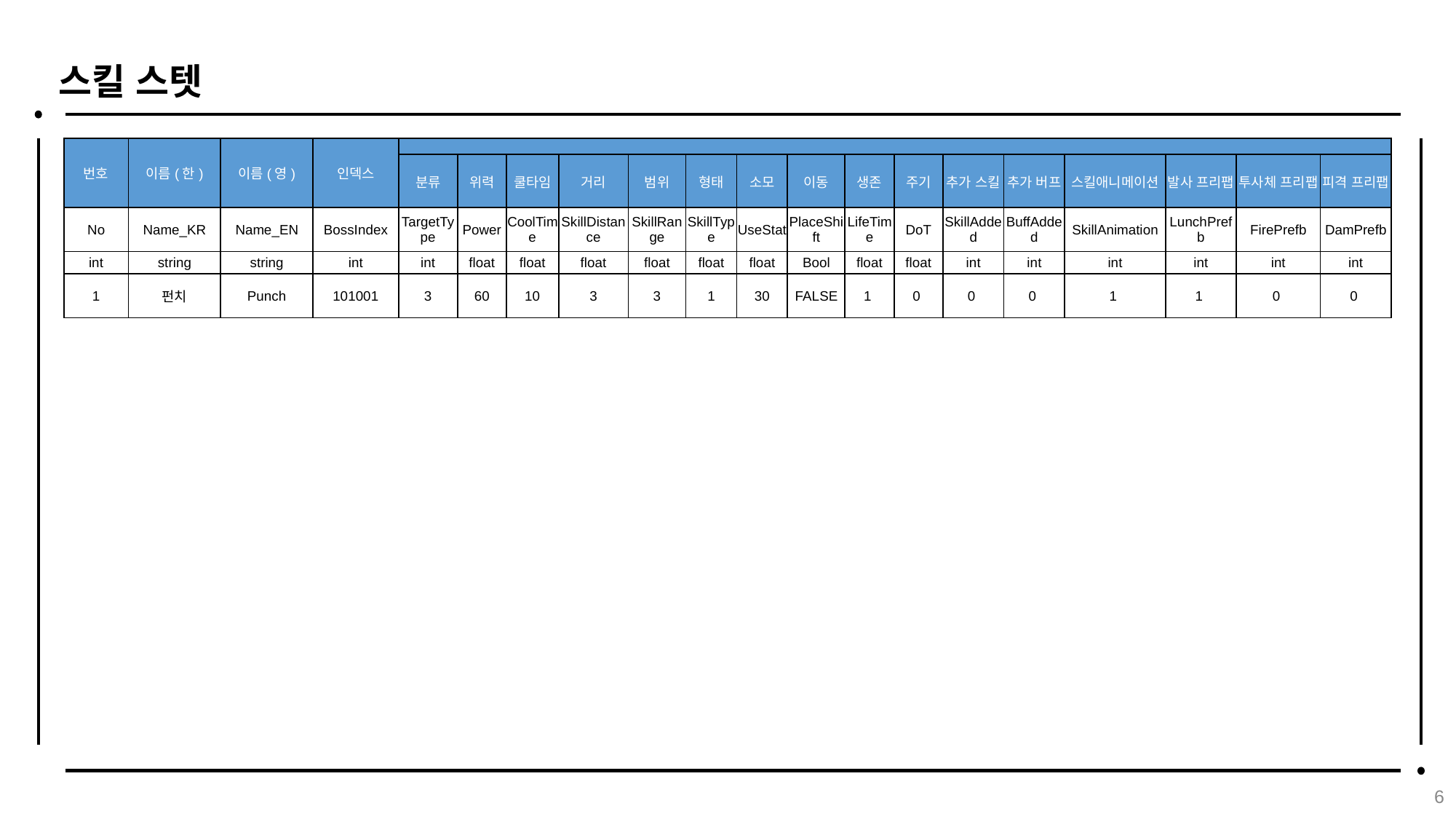

# 스킬 스텟

| 번호 | 이름(한) | 이름(영) | 인덱스 |  |  |  |  |  |  |  |  |  |  |  |  |  |  |  |  |
| --- | --- | --- | --- | --- | --- | --- | --- | --- | --- | --- | --- | --- | --- | --- | --- | --- | --- | --- | --- |
|  |  |  |  | 분류 | 위력 | 쿨타임 | 거리 | 범위 | 형태 | 소모 | 이동 | 생존 | 주기 | 추가 스킬 | 추가 버프 | 스킬애니메이션 | 발사 프리팹 | 투사체 프리팹 | 피격 프리팹 |
| No | Name\_KR | Name\_EN | BossIndex | TargetType | Power | CoolTime | SkillDistance | SkillRange | SkillType | UseStat | PlaceShift | LifeTime | DoT | SkillAdded | BuffAdded | SkillAnimation | LunchPrefb | FirePrefb | DamPrefb |
| int | string | string | int | int | float | float | float | float | float | float | Bool | float | float | int | int | int | int | int | int |
| 1 | 펀치 | Punch | 101001 | 3 | 60 | 10 | 3 | 3 | 1 | 30 | FALSE | 1 | 0 | 0 | 0 | 1 | 1 | 0 | 0 |
6